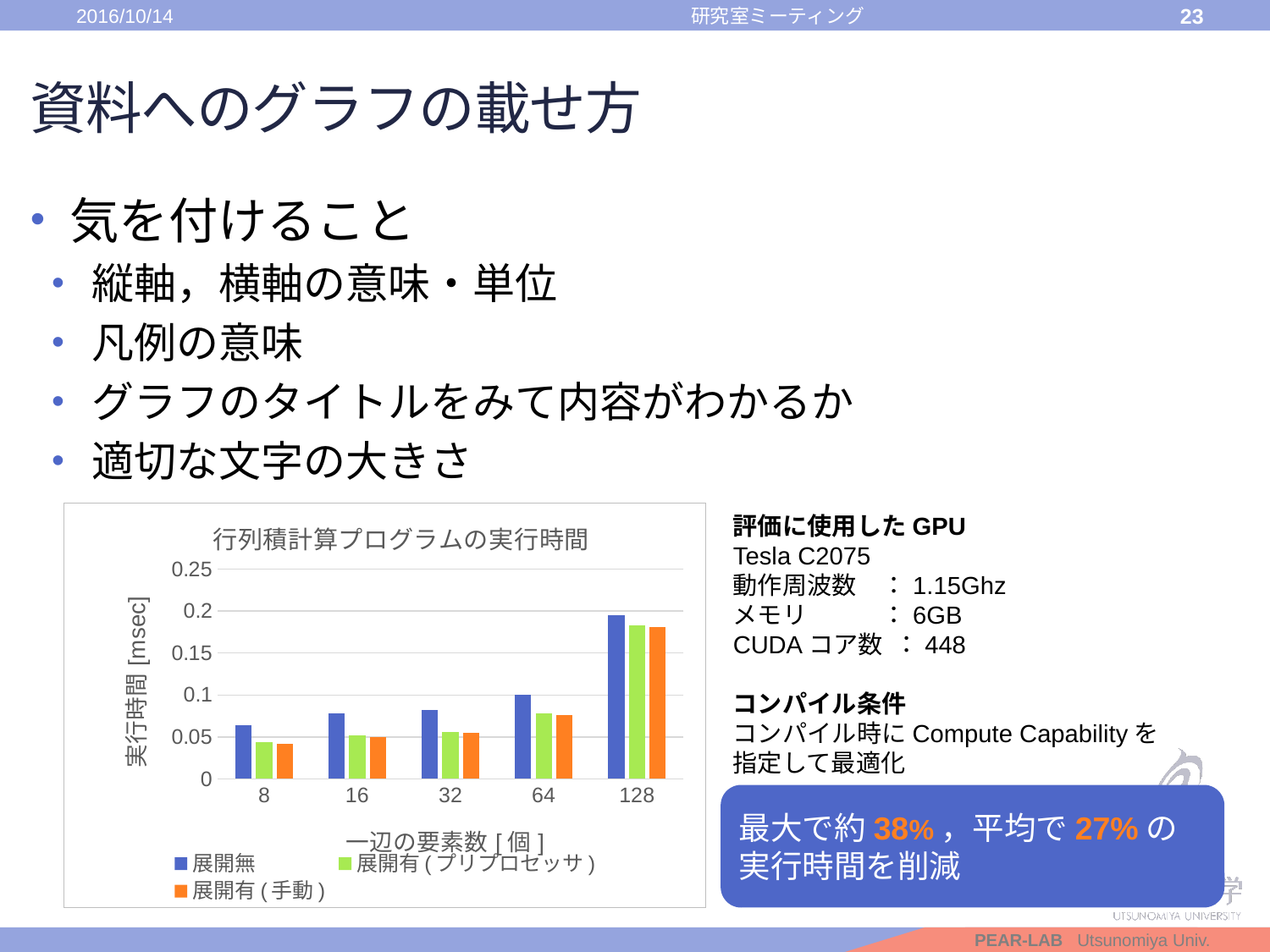

2016/10/14
23
研究室ミーティング
# 資料へのグラフの載せ方
気を付けること
縦軸，横軸の意味・単位
凡例の意味
グラフのタイトルをみて内容がわかるか
適切な文字の大きさ

### Chart: 行列積計算プログラムの実行時間

| Category | 展開無 | 展開有(プリプロセッサ) | 展開有(手動) |
|---|---|---|---|
| 8.0 | 0.063501 | 0.043549 | 0.042144 |
| 16.0 | 0.078509 | 0.051645 | 0.049846 |
| 32.0 | 0.08184 | 0.055811 | 0.054579 |
| 64.0 | 0.100624 | 0.07785 | 0.076413 |
| 128.0 | 0.194496 | 0.182723 | 0.180797 |
評価に使用したGPU
Tesla C2075
動作周波数	    ：1.15Ghz
メモリ	    ：6GB
CUDAコア数  ：448

コンパイル条件
コンパイル時にCompute Capabilityを
指定して最適化
最大で約38%，平均で27%の実行時間を削減